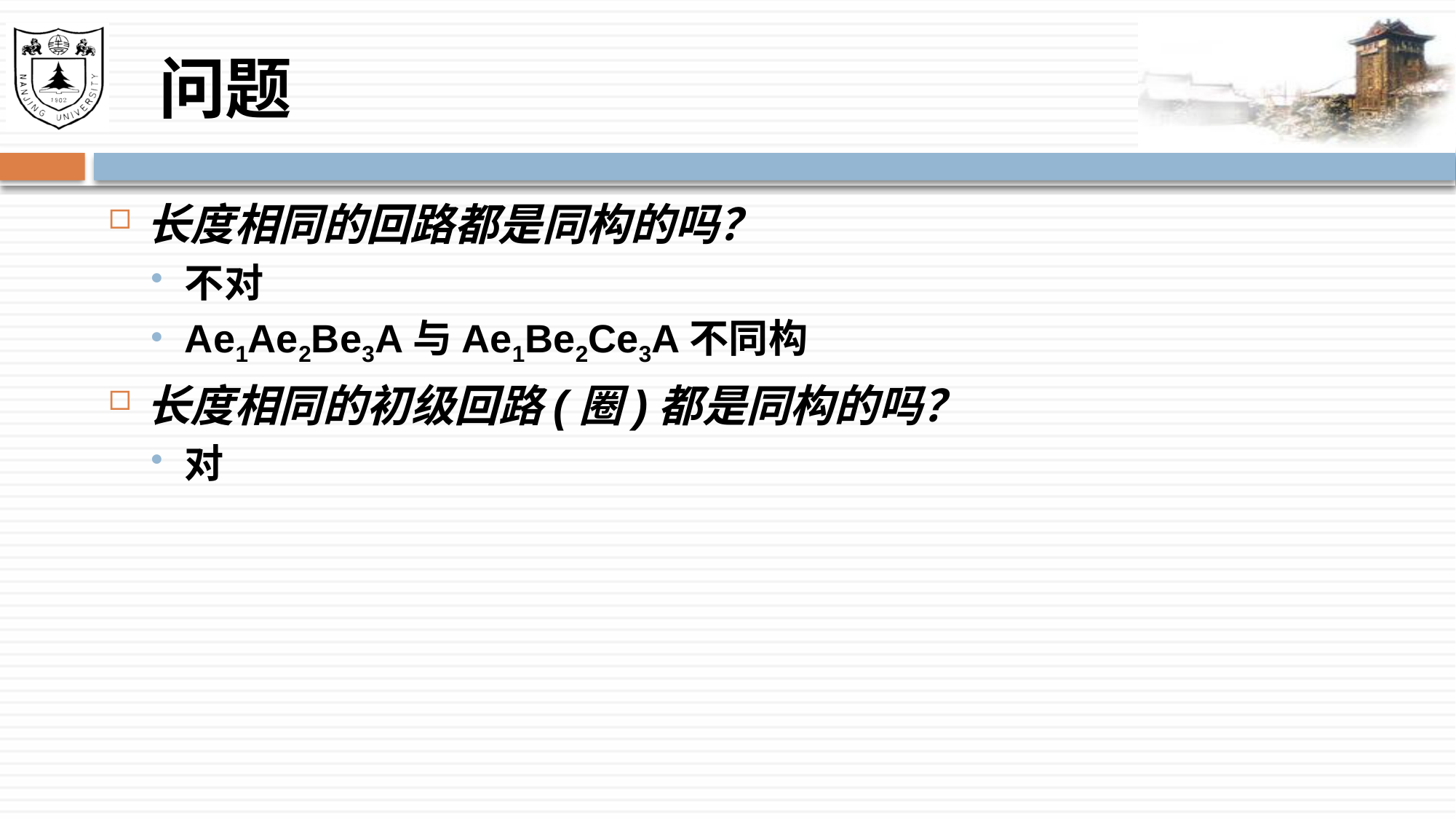

# 问题
长度相同的回路都是同构的吗？
不对
Ae1Ae2Be3A与Ae1Be2Ce3A不同构
长度相同的初级回路(圈)都是同构的吗？
对